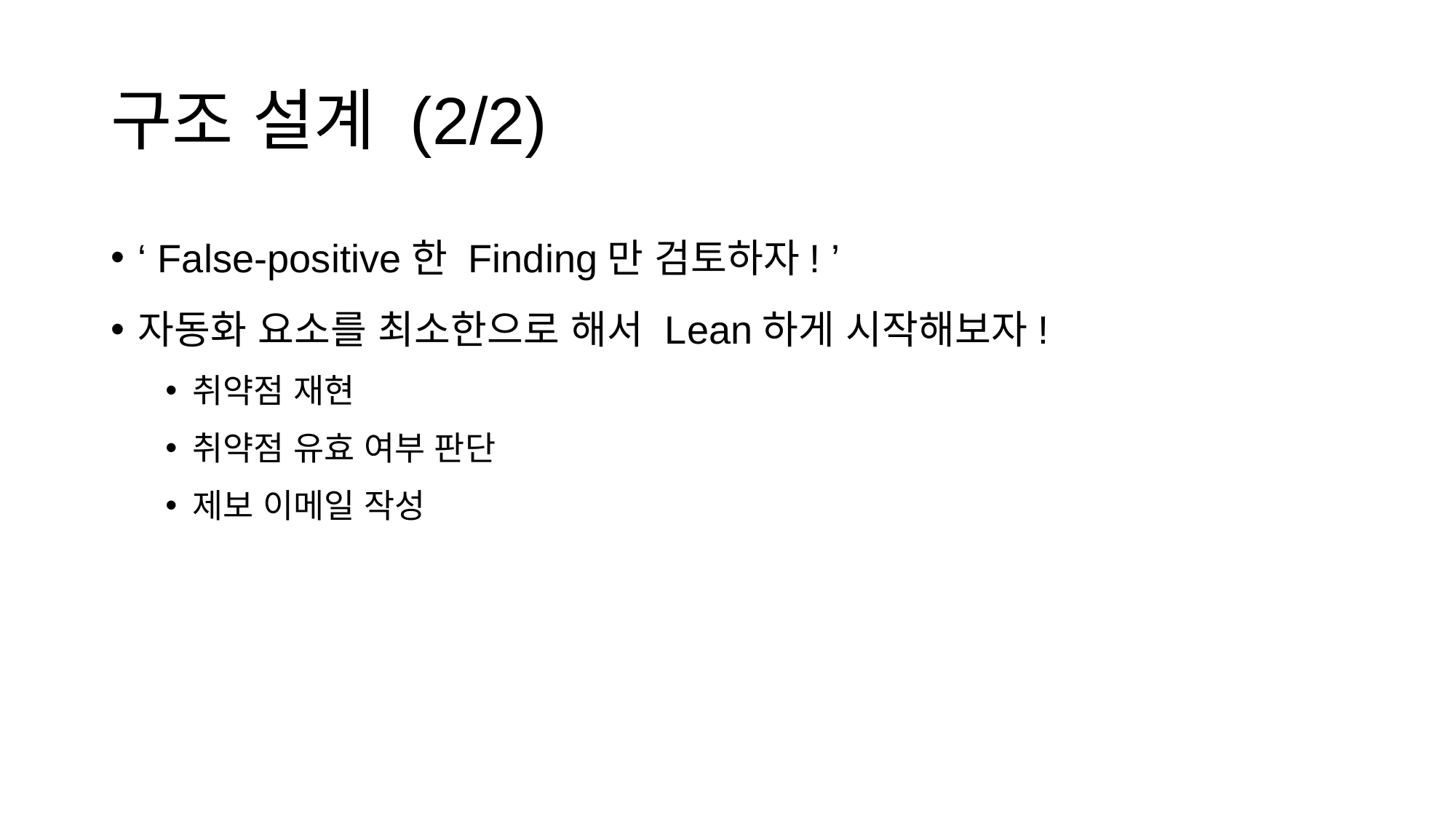

# 구조 설계 (2/2)
‘ False-positive한 Finding만 검토하자! ’
자동화 요소를 최소한으로 해서 Lean하게 시작해보자!
취약점 재현
취약점 유효 여부 판단
제보 이메일 작성